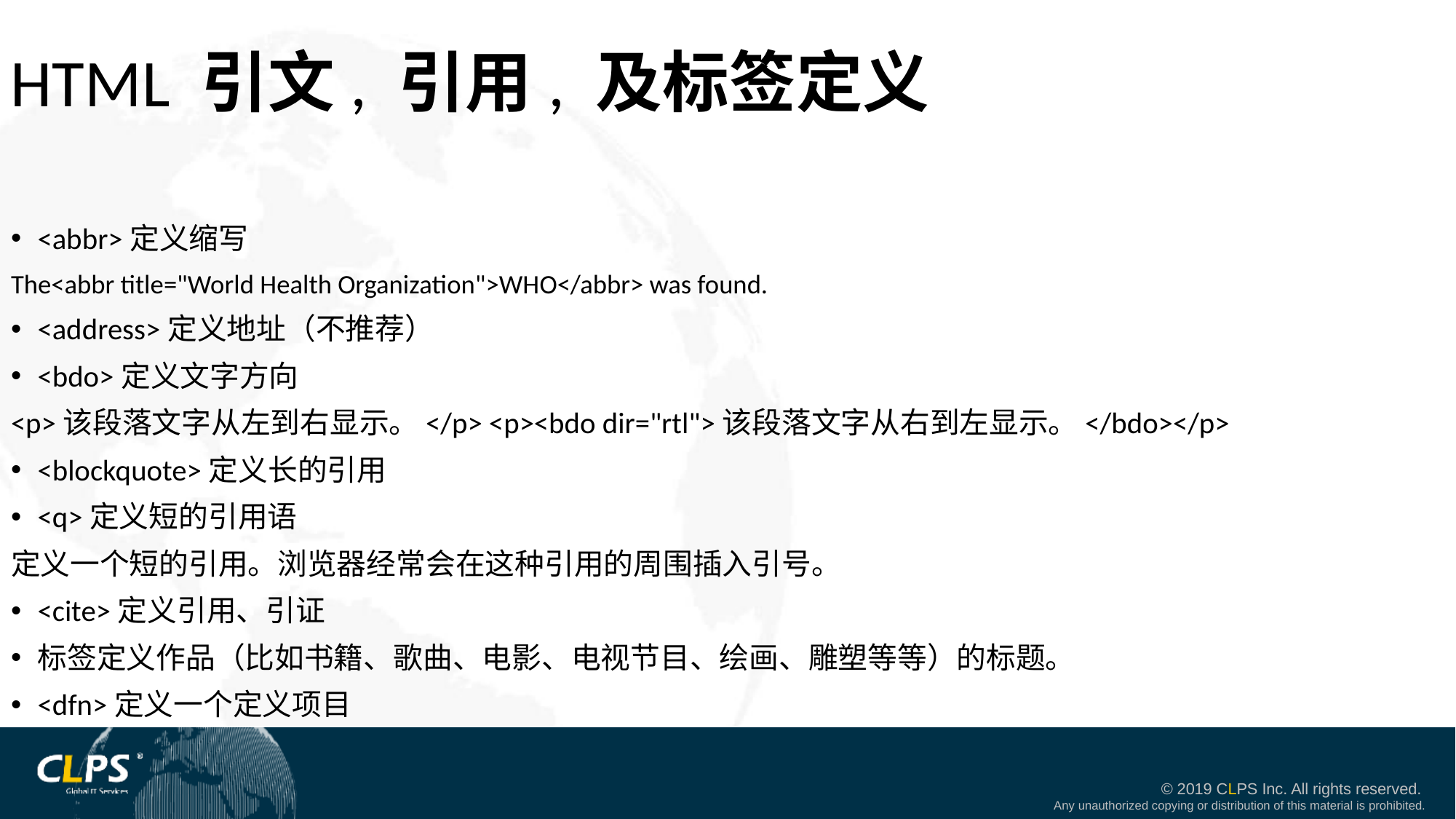

HTML 引文, 引用, 及标签定义
<abbr>定义缩写
The<abbr title="World Health Organization">WHO</abbr> was found.
<address>定义地址（不推荐）
<bdo>定义文字方向
<p>该段落文字从左到右显示。</p> <p><bdo dir="rtl">该段落文字从右到左显示。</bdo></p>
<blockquote>定义长的引用
<q>定义短的引用语
定义一个短的引用。浏览器经常会在这种引用的周围插入引号。
<cite>定义引用、引证
标签定义作品（比如书籍、歌曲、电影、电视节目、绘画、雕塑等等）的标题。
<dfn>定义一个定义项目